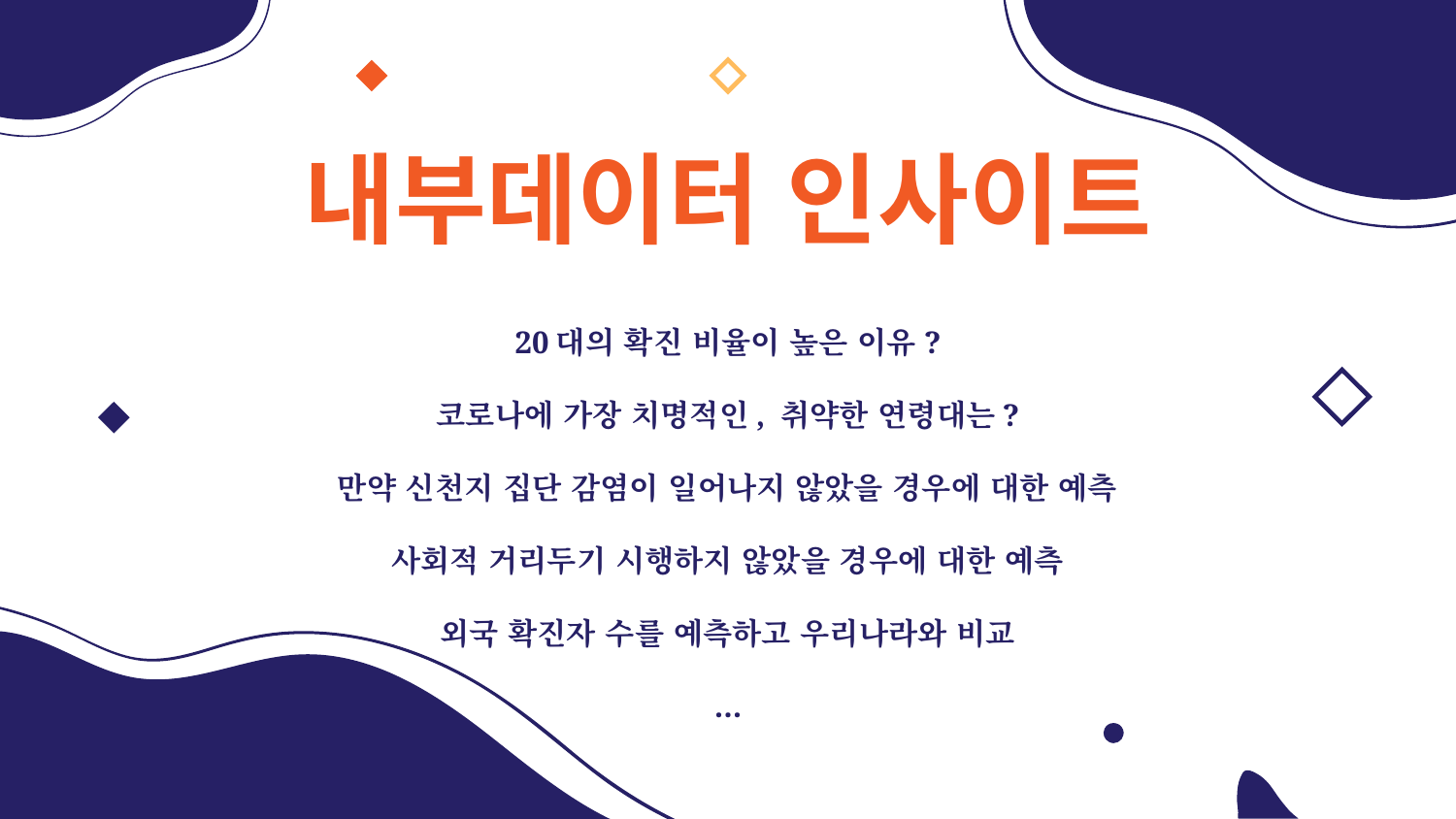

# 내부데이터 인사이트
20대의 확진 비율이 높은 이유?

코로나에 가장 치명적인, 취약한 연령대는?

만약 신천지 집단 감염이 일어나지 않았을 경우에 대한 예측

사회적 거리두기 시행하지 않았을 경우에 대한 예측

외국 확진자 수를 예측하고 우리나라와 비교

…